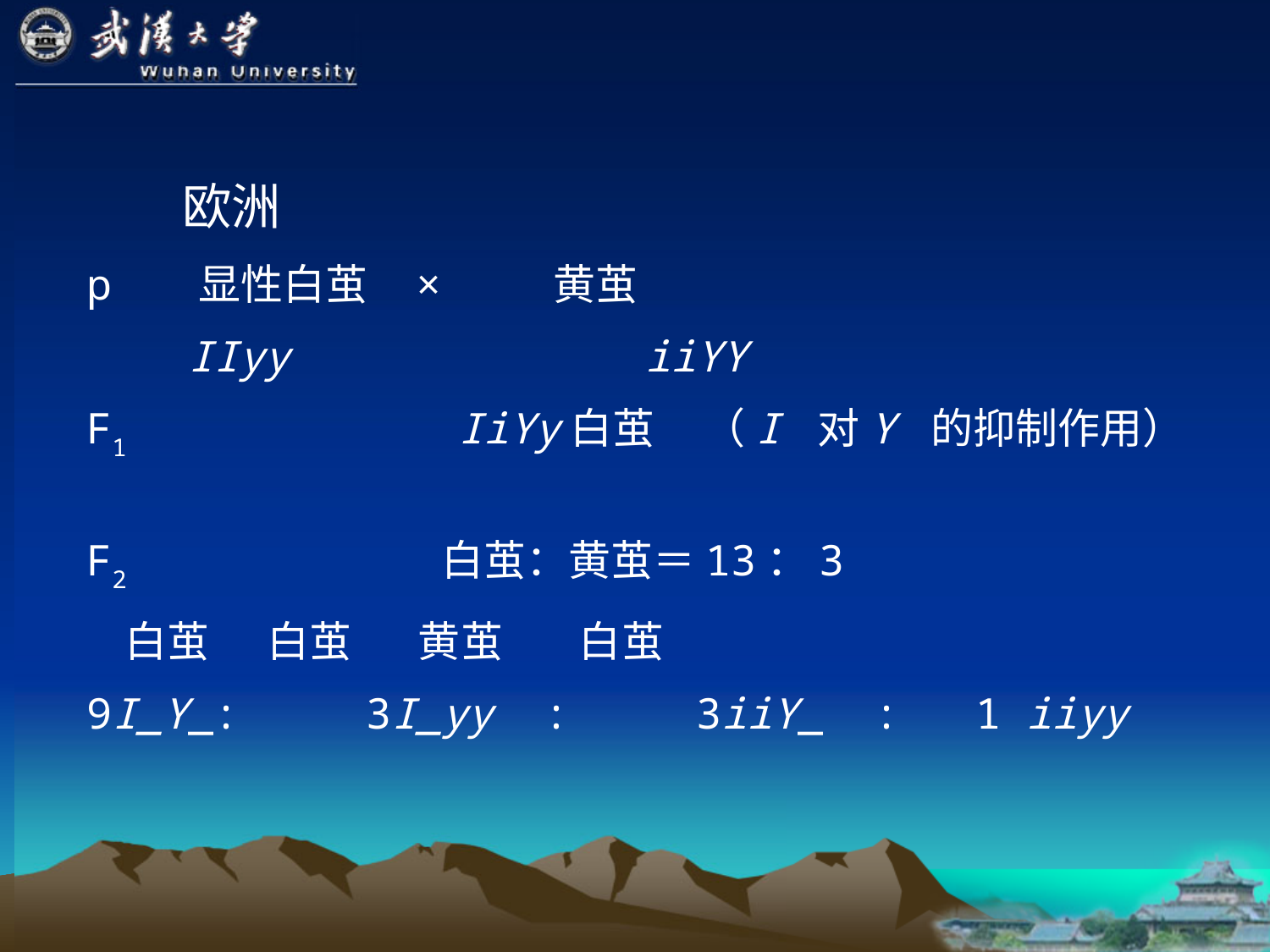

欧洲

p   显性白茧    ×    黄茧
    IIyy              iiYY
F1             IiYy白茧     （I 对Y 的抑制作用）
F2            白茧：黄茧＝13：3
   白茧      白茧       黄茧        白茧
9I_Y_:     3I_yy  :     3iiY_  :   1 iiyy